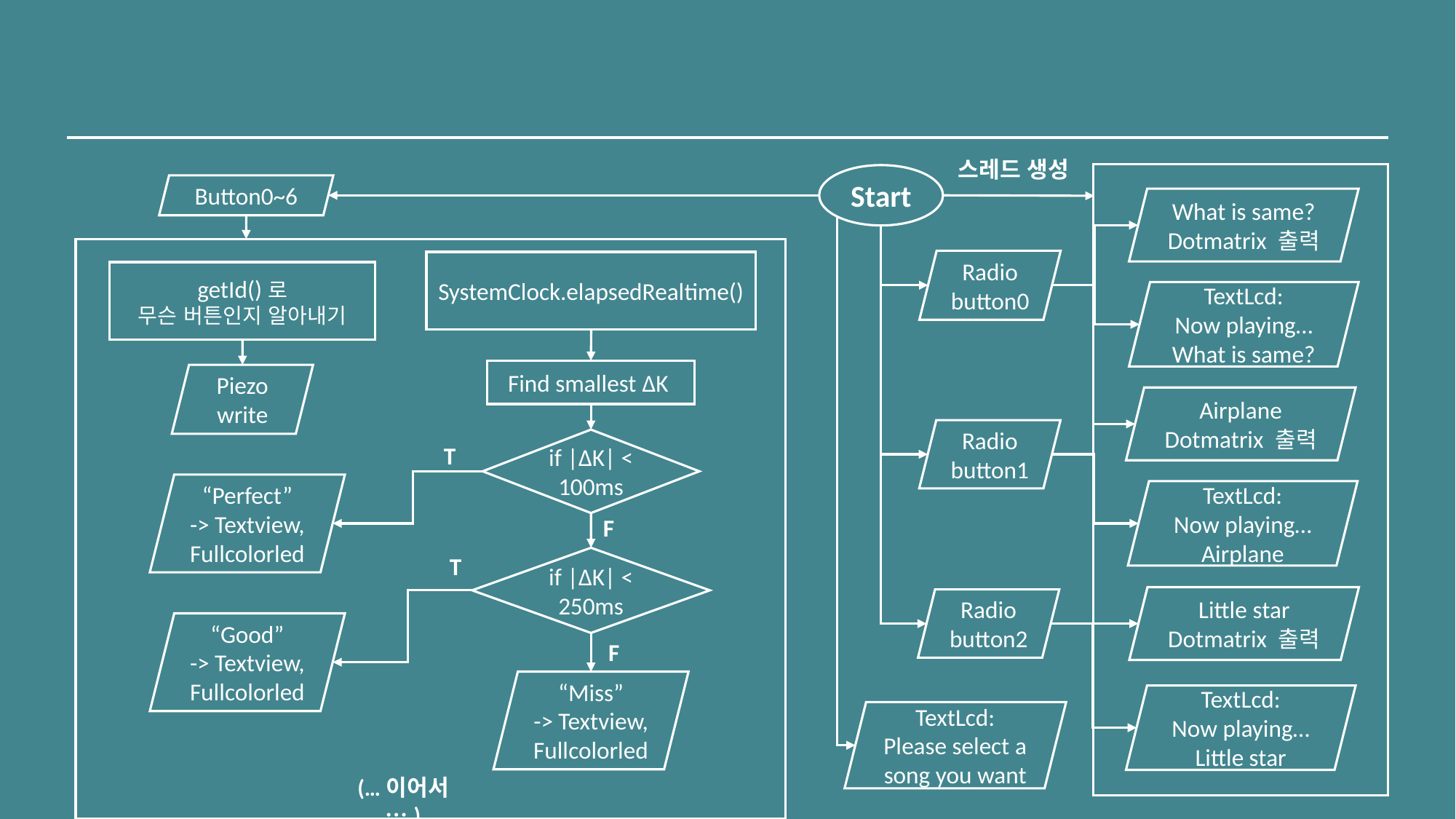

Project Design – Block Diagram (Flow Chart)
스레드 생성

Start
Button0~6
What is same?
Dotmatrix 출력

Radio button0
SystemClock.elapsedRealtime()
getId()로
무슨 버튼인지 알아내기
TextLcd:
Now playing…
What is same?
Find smallest ΔK
Piezo
write
Airplane
Dotmatrix 출력
Radio button1
if |ΔK| < 100ms
T
“Perfect”
-> Textview,
Fullcolorled
TextLcd:
Now playing…
Airplane
F
T
if |ΔK| < 250ms
Little star
Dotmatrix 출력
Radio button2
“Good”
-> Textview,
Fullcolorled
F
“Miss”
-> Textview,
Fullcolorled
TextLcd:
Now playing…
Little star
TextLcd:
Please select a song you want
(…이어서…)